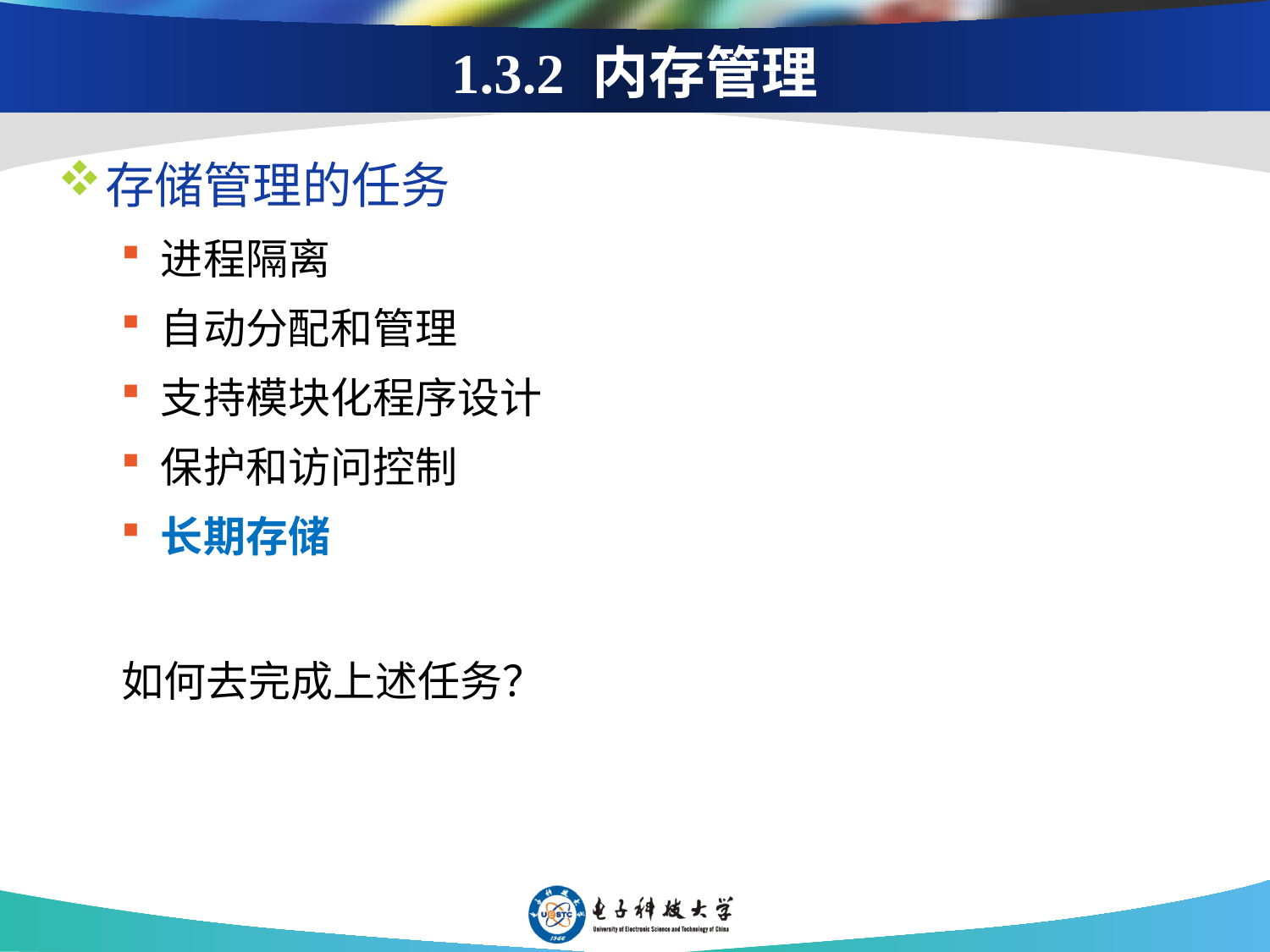

# 1.3.2 内存管理
存储管理的任务
进程隔离
自动分配和管理
支持模块化程序设计
保护和访问控制
长期存储

如何去完成上述任务？